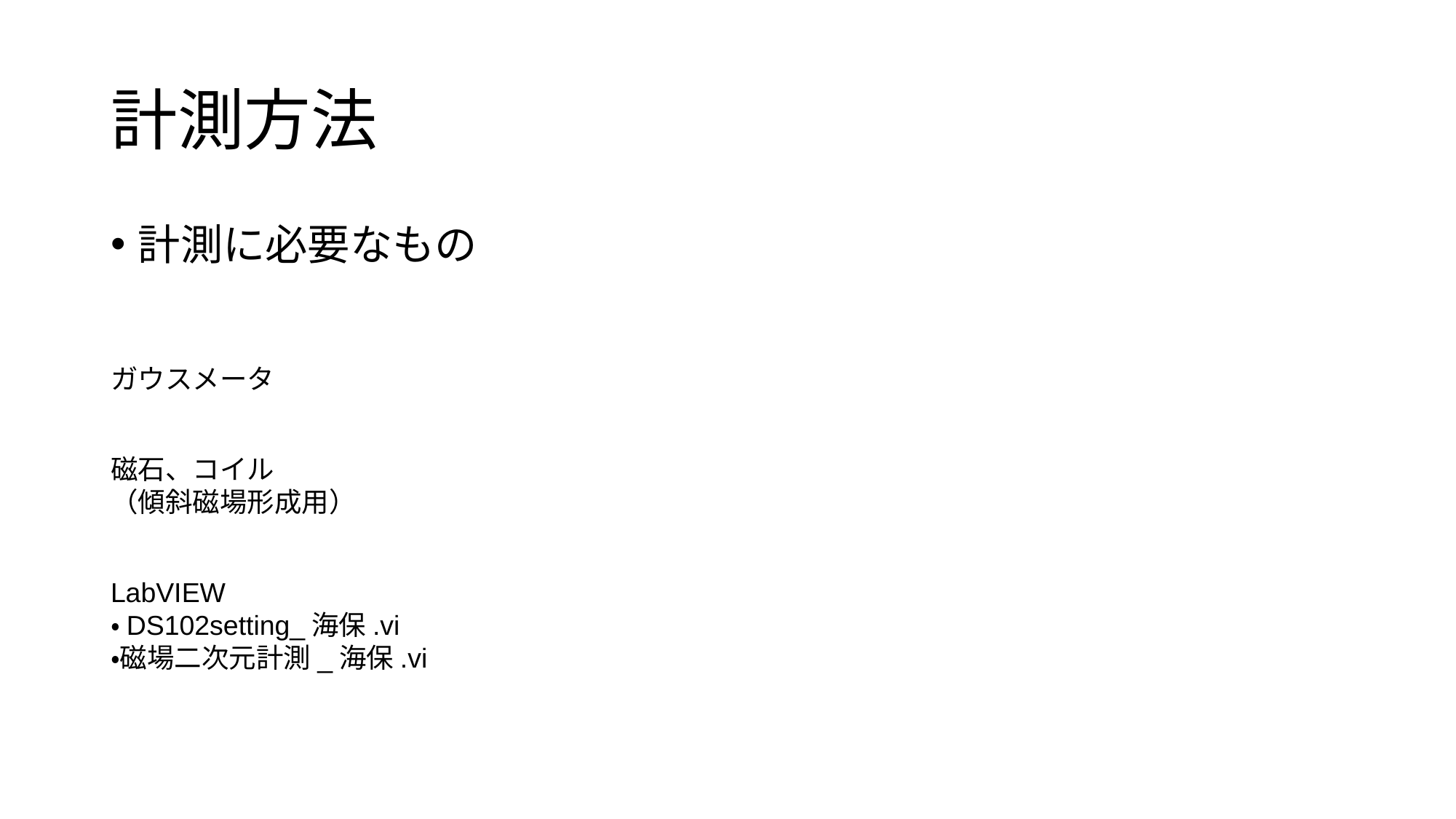

# 計測方法
計測に必要なもの
ガウスメータ
磁石、コイル
（傾斜磁場形成用）
LabVIEW
・DS102setting_海保.vi
・磁場二次元計測_海保.vi